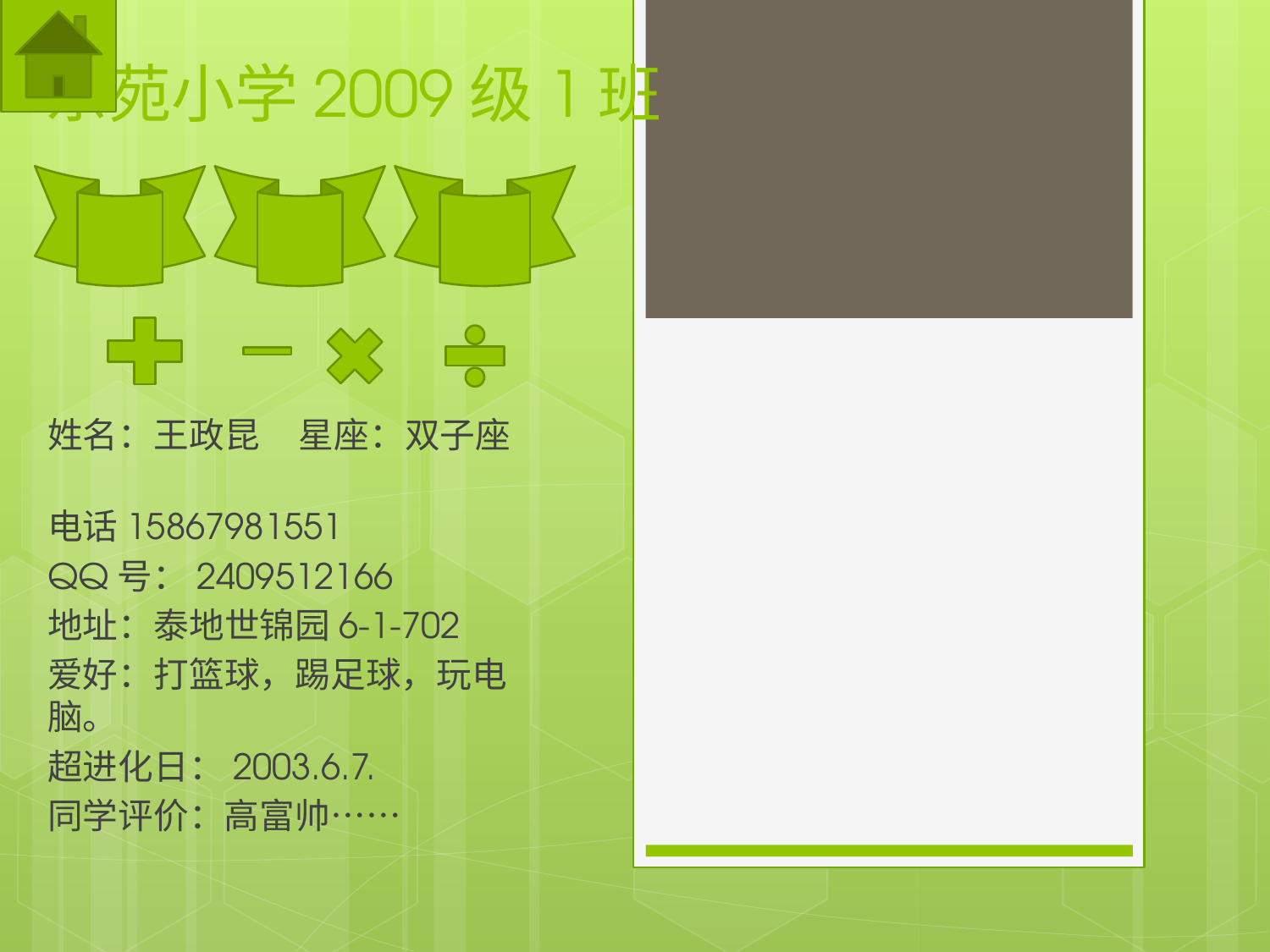

# 东苑小学2009级1班

姓名：王政昆     星座：双子座
电话15867981551
QQ号：2409512166
地址：泰地世锦园6-1-702
爱好：打篮球，踢足球，玩电脑。
超进化日：2003.6.7.
同学评价：高富帅……